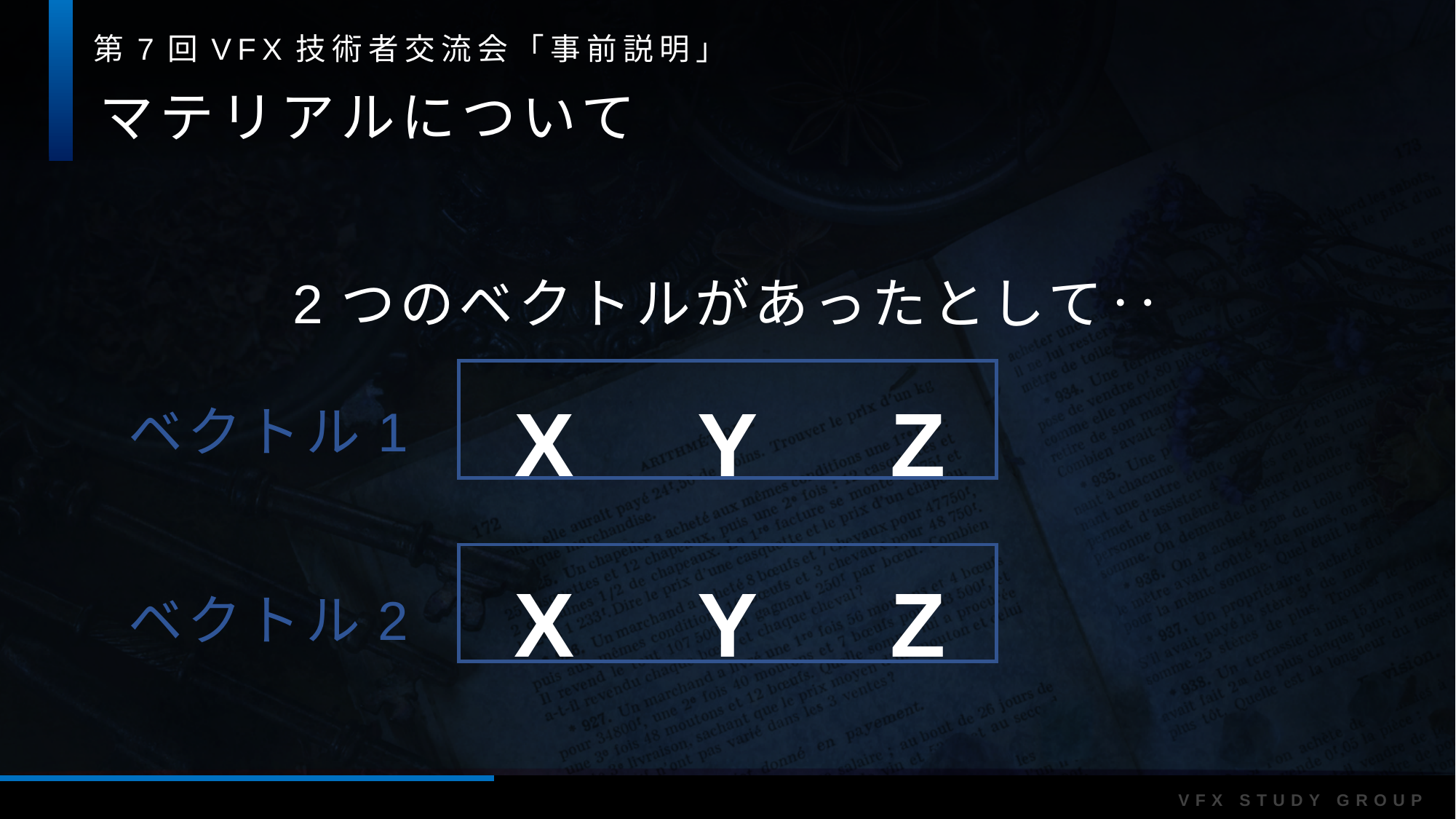

マテリアルについて
2つのベクトルがあったとして‥

X
Y
Z

ベクトル1
X
Y
Z

ベクトル2